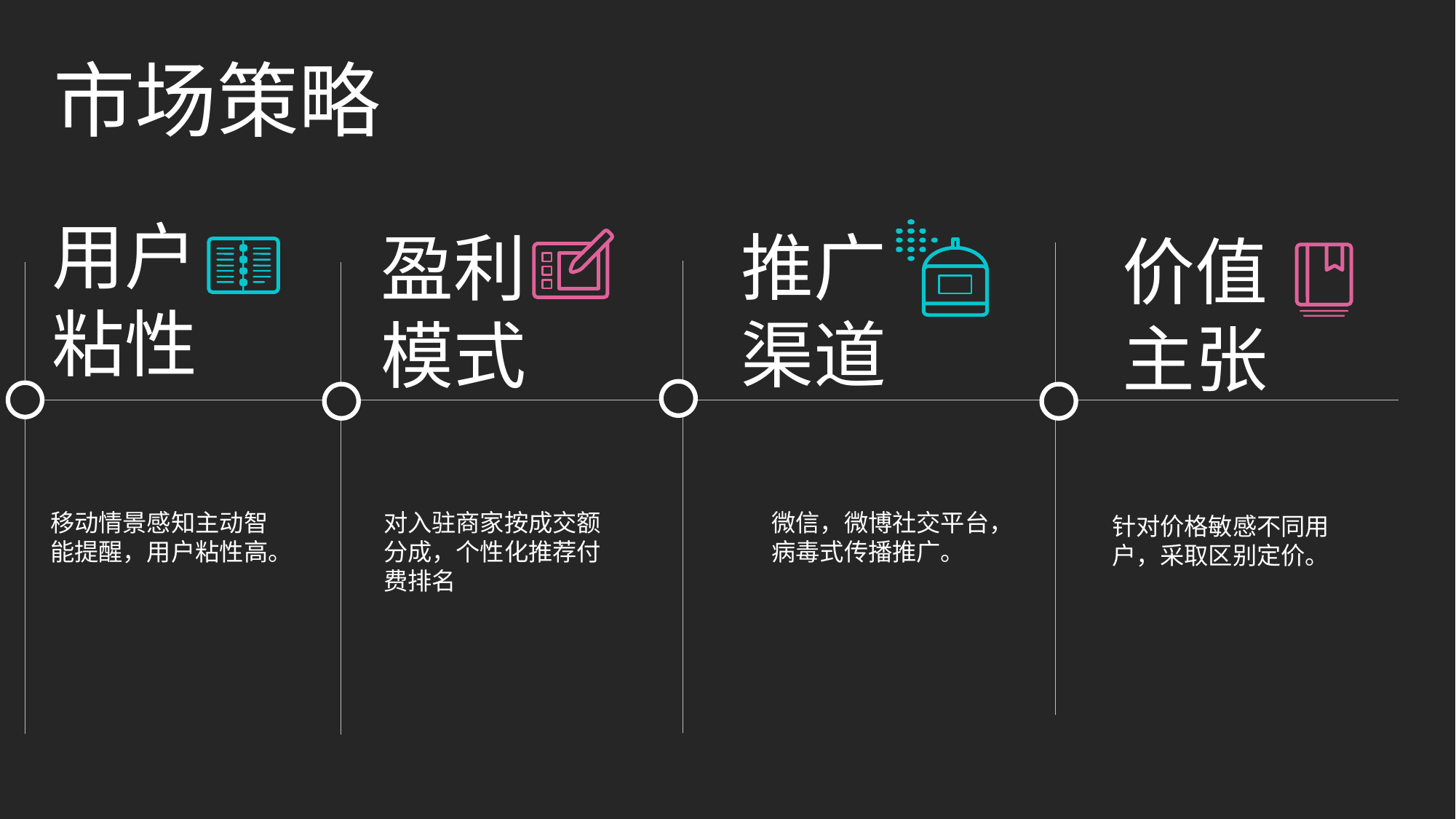

市场策略
用户
粘性
推广
渠道
盈利
模式

价值
主张

对入驻商家按成交额分成，个性化推荐付费排名

移动情景感知主动智能提醒，用户粘性高。

微信，微博社交平台，病毒式传播推广。
针对价格敏感不同用户，采取区别定价。